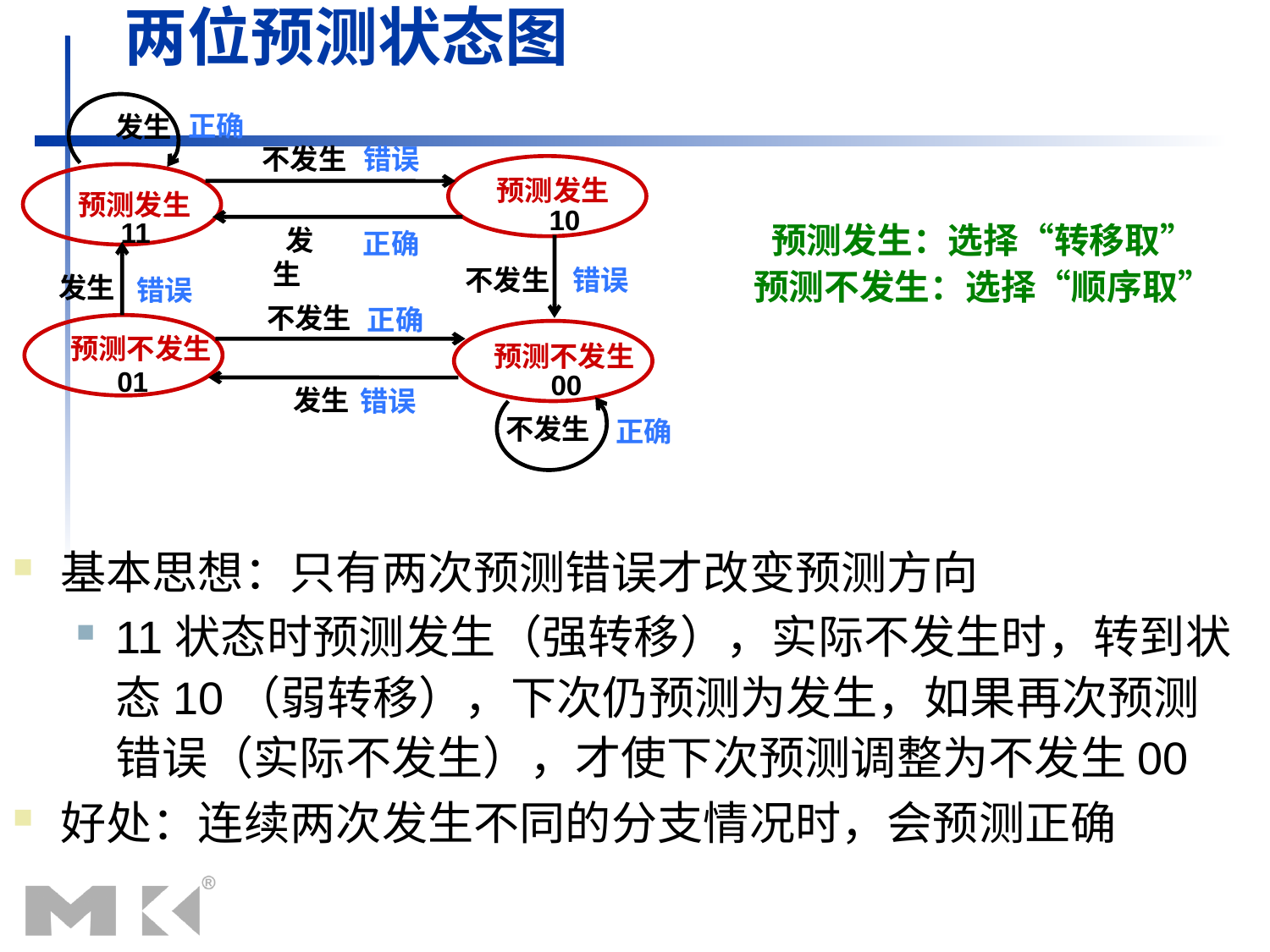

# 两位预测状态图

正确
发生
不发生
错误

预测发生
预测发生

10
预测发生：选择“转移取”
预测不发生：选择“顺序取”
11
   发生

正确

不发生
错误
发生
错误
不发生
正确

预测不发生
预测不发生

01
00
发生

错误

不发生
正确

基本思想：只有两次预测错误才改变预测方向
11状态时预测发生（强转移），实际不发生时，转到状态10（弱转移），下次仍预测为发生，如果再次预测错误（实际不发生），才使下次预测调整为不发生00
好处：连续两次发生不同的分支情况时，会预测正确